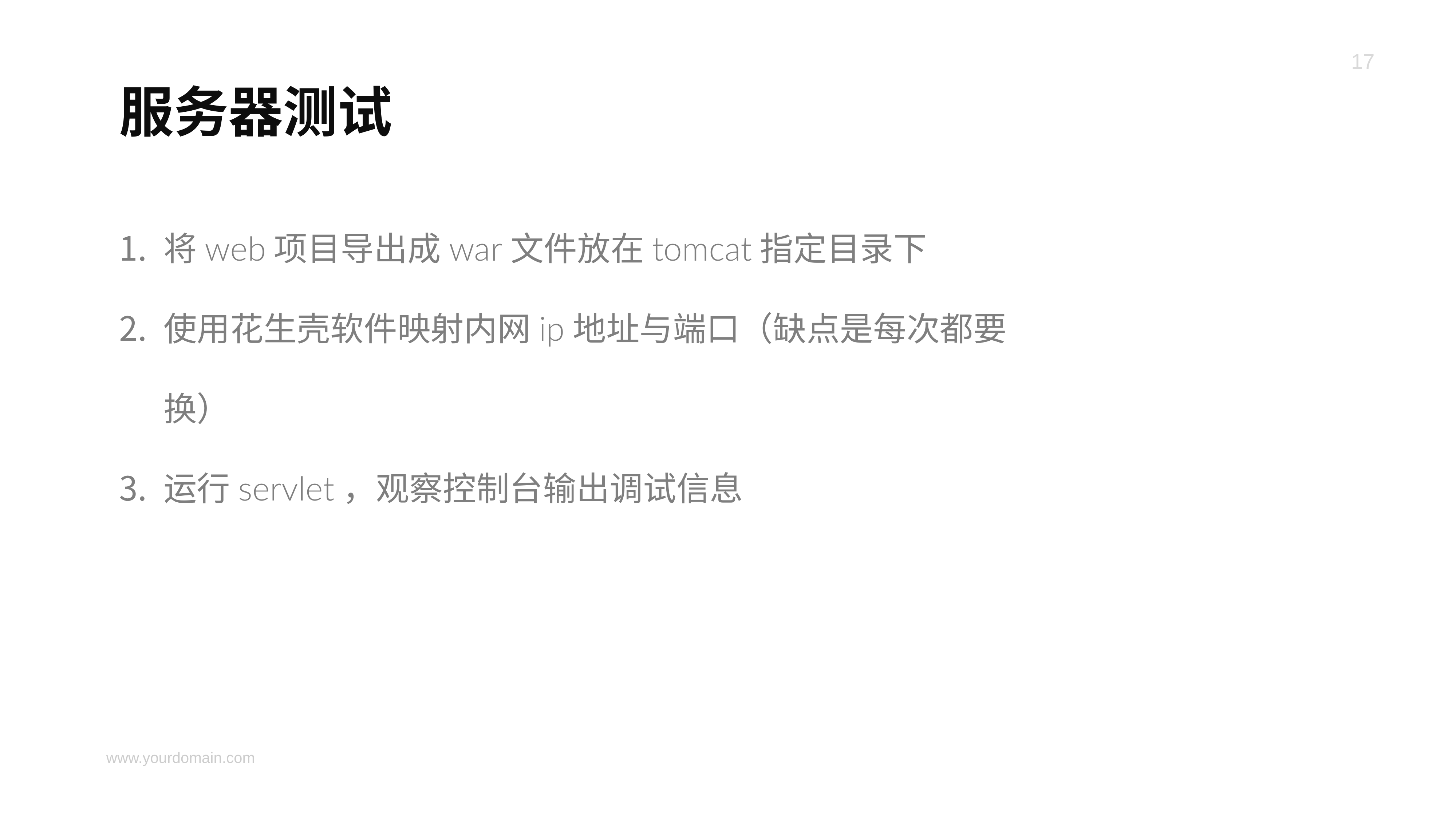

服务器测试
将web项目导出成war文件放在tomcat指定目录下
使用花生壳软件映射内网ip地址与端口（缺点是每次都要换）
运行servlet，观察控制台输出调试信息